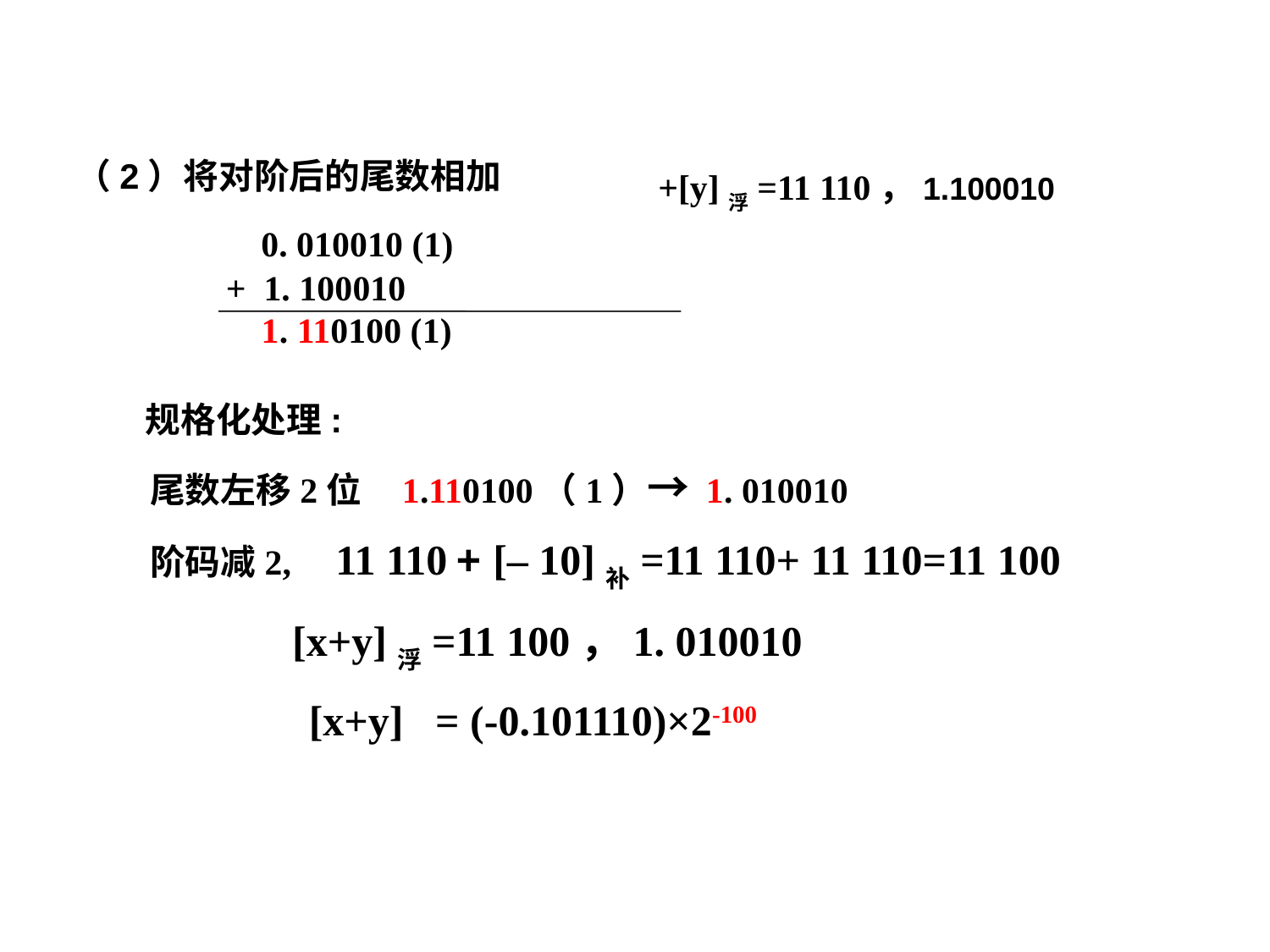

（2）将对阶后的尾数相加
+[y]浮=11 110，1.100010
     0. 010010 (1)
  +  1. 100010
      1. 110100 (1)

 规格化处理:
尾数左移2位    1.110100（1）→ 1. 010010
阶码减2,     11 110 + [– 10]补=11 110+ 11 110=11 100
                [x+y]浮=11 100，1. 010010
[x+y]   = (-0.101110)×2-100